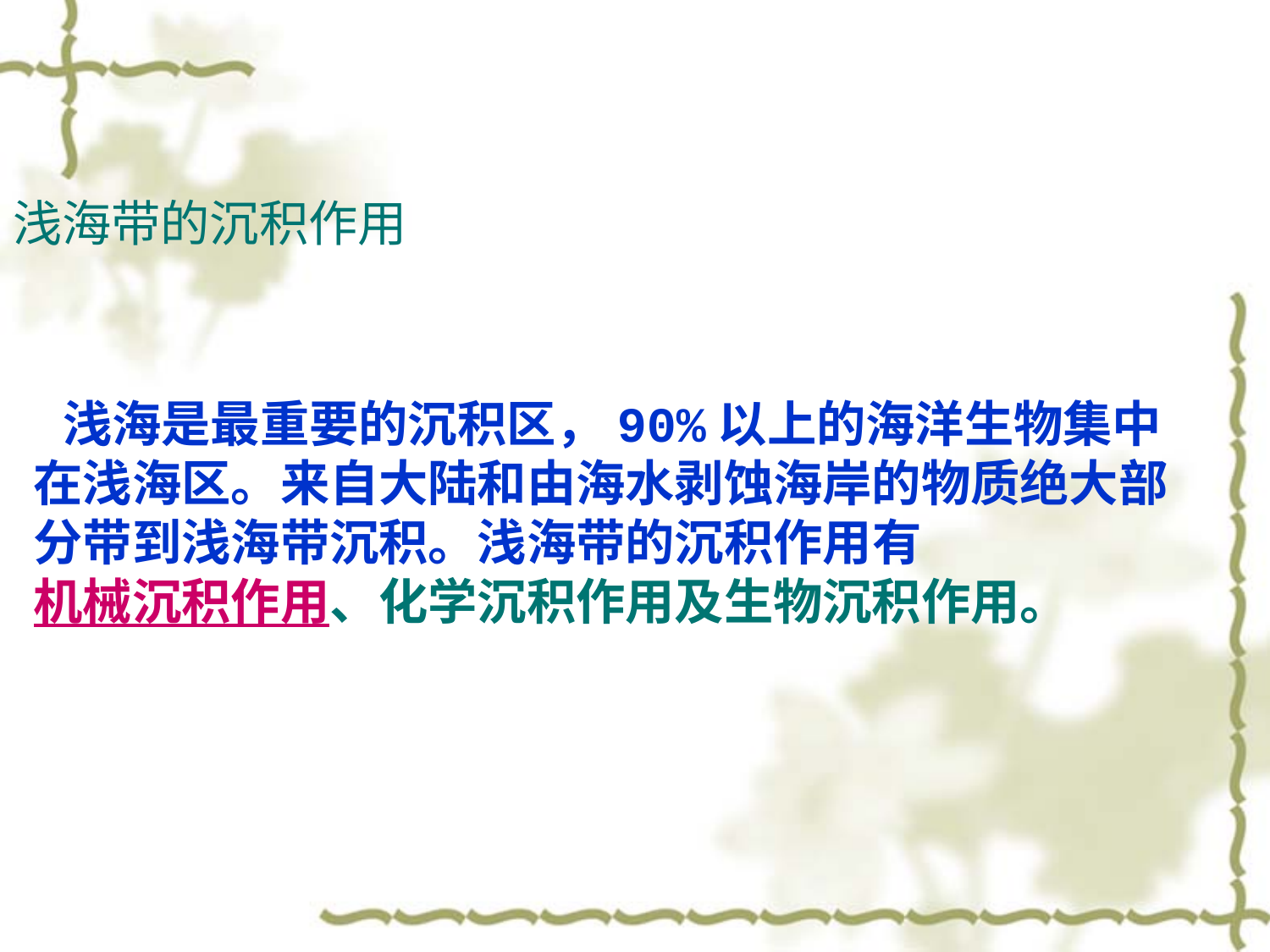

浅海带的沉积作用

   浅海是最重要的沉积区，90%以上的海洋生物集中在浅海区。来自大陆和由海水剥蚀海岸的物质绝大部分带到浅海带沉积。浅海带的沉积作用有机械沉积作用、化学沉积作用及生物沉积作用。